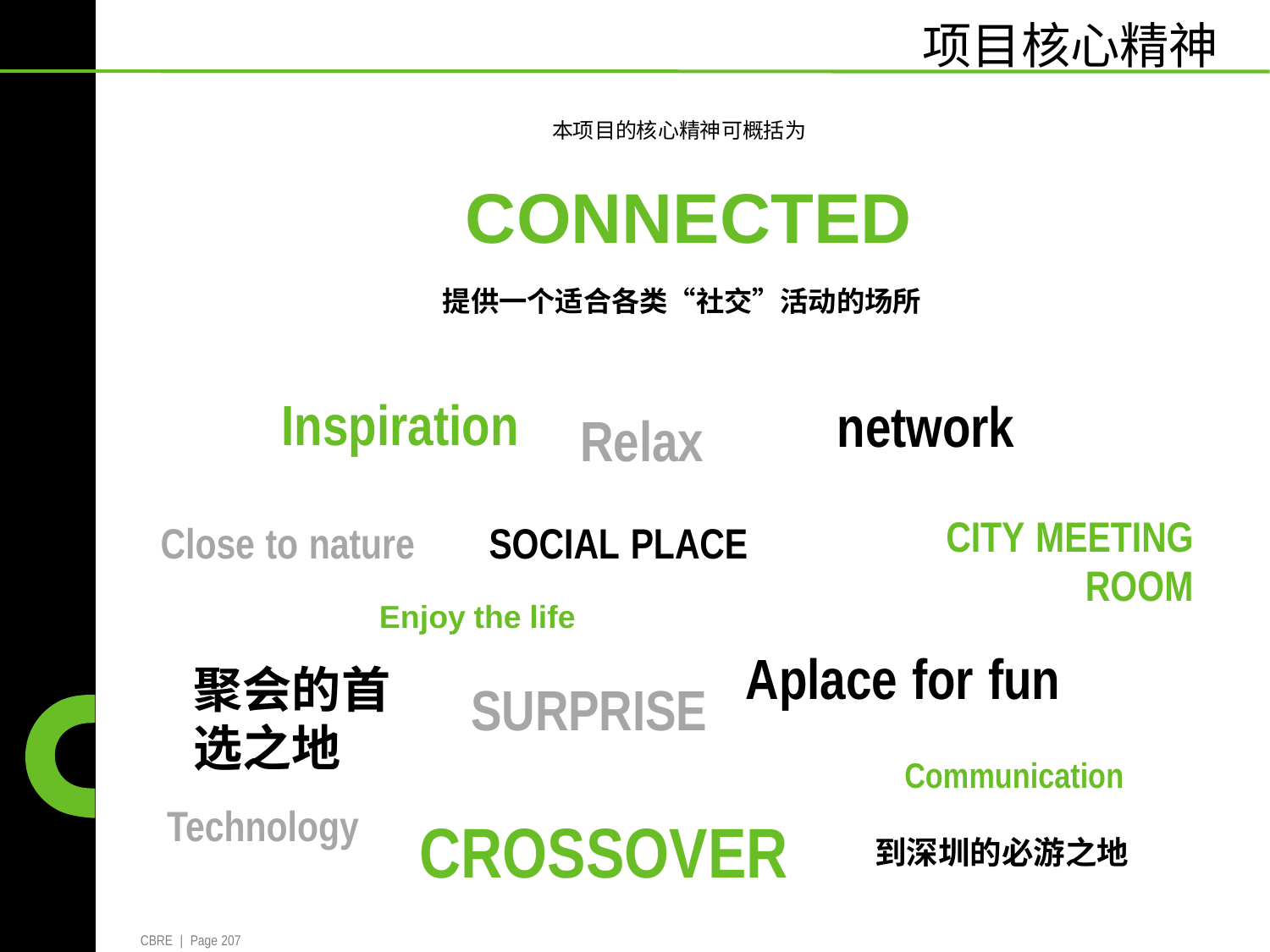

项目核心精神

		本项目的核心精神可概括为

	CONNECTED

提供一个适合各类“社交”活动的场所

Inspiration
network
Relax
Close to nature       SOCIAL PLACE

	Enjoy the life
CITY MEETING
	ROOM
Aplace for fun

	Communication
聚会的首
选之地
SURPRISE

	Technology

CBRE  |  Page 207
CROSSOVER
到深圳的必游之地